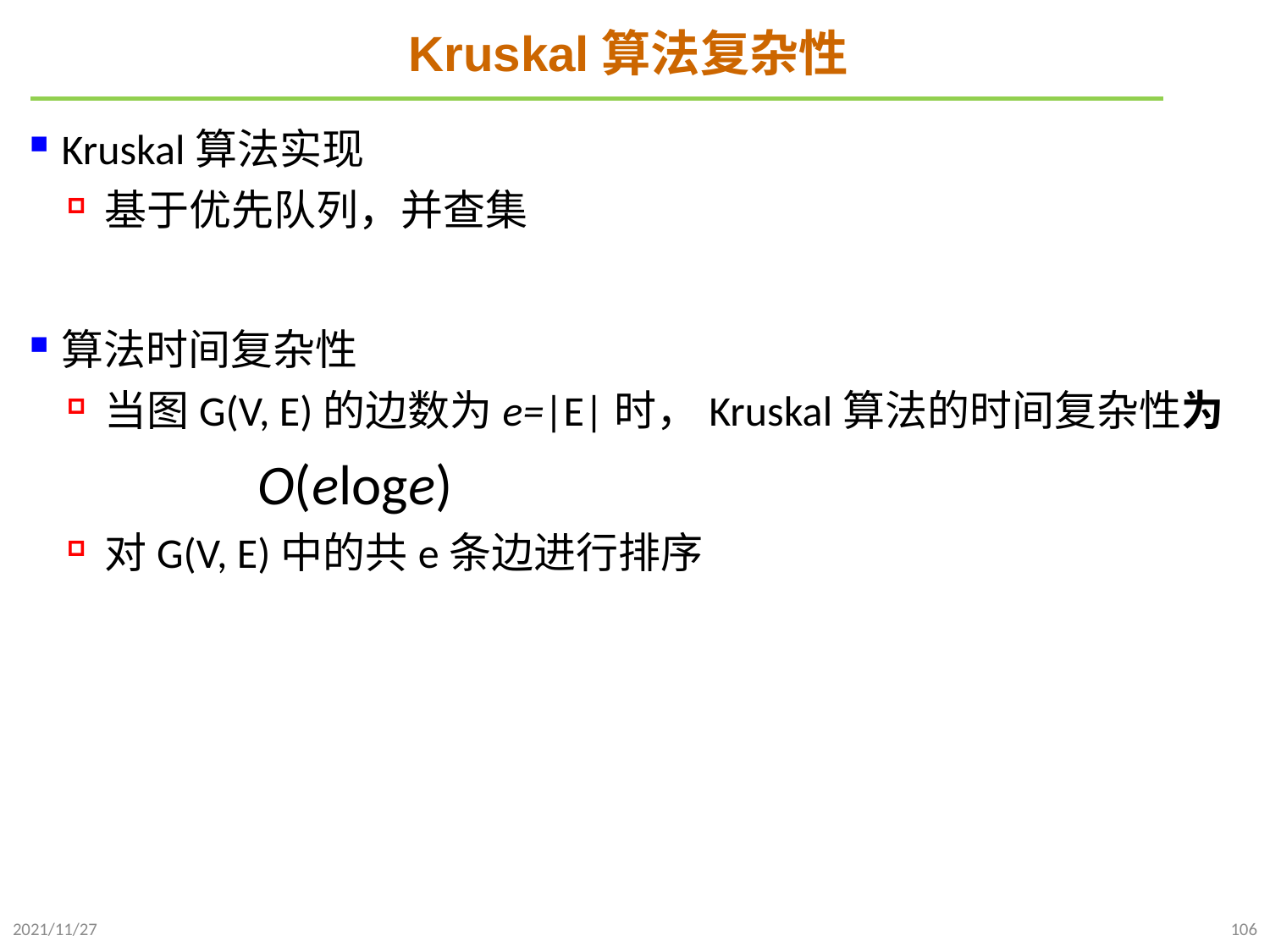

# Kruskal算法复杂性
Kruskal算法实现
基于优先队列，并查集

算法时间复杂性
当图G(V, E)的边数为e=|E|时，Kruskal算法的时间复杂性为
                    O(eloge)
对G(V, E)中的共e条边进行排序

2021/11/27
106